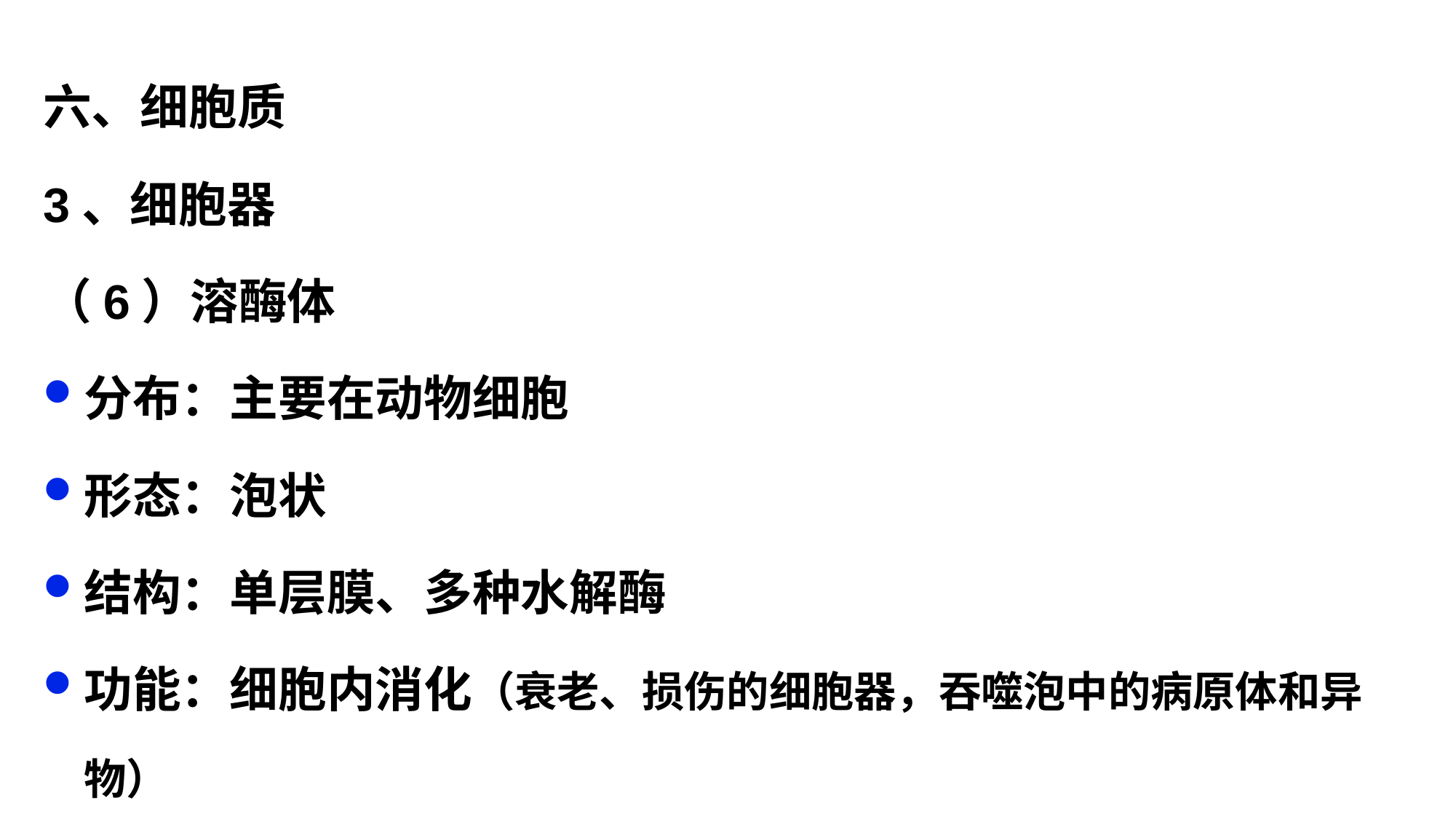

六、细胞质
3、细胞器
（6）溶酶体
分布：主要在动物细胞
形态：泡状
结构：单层膜、多种水解酶
功能：细胞内消化（衰老、损伤的细胞器，吞噬泡中的病原体和异物）